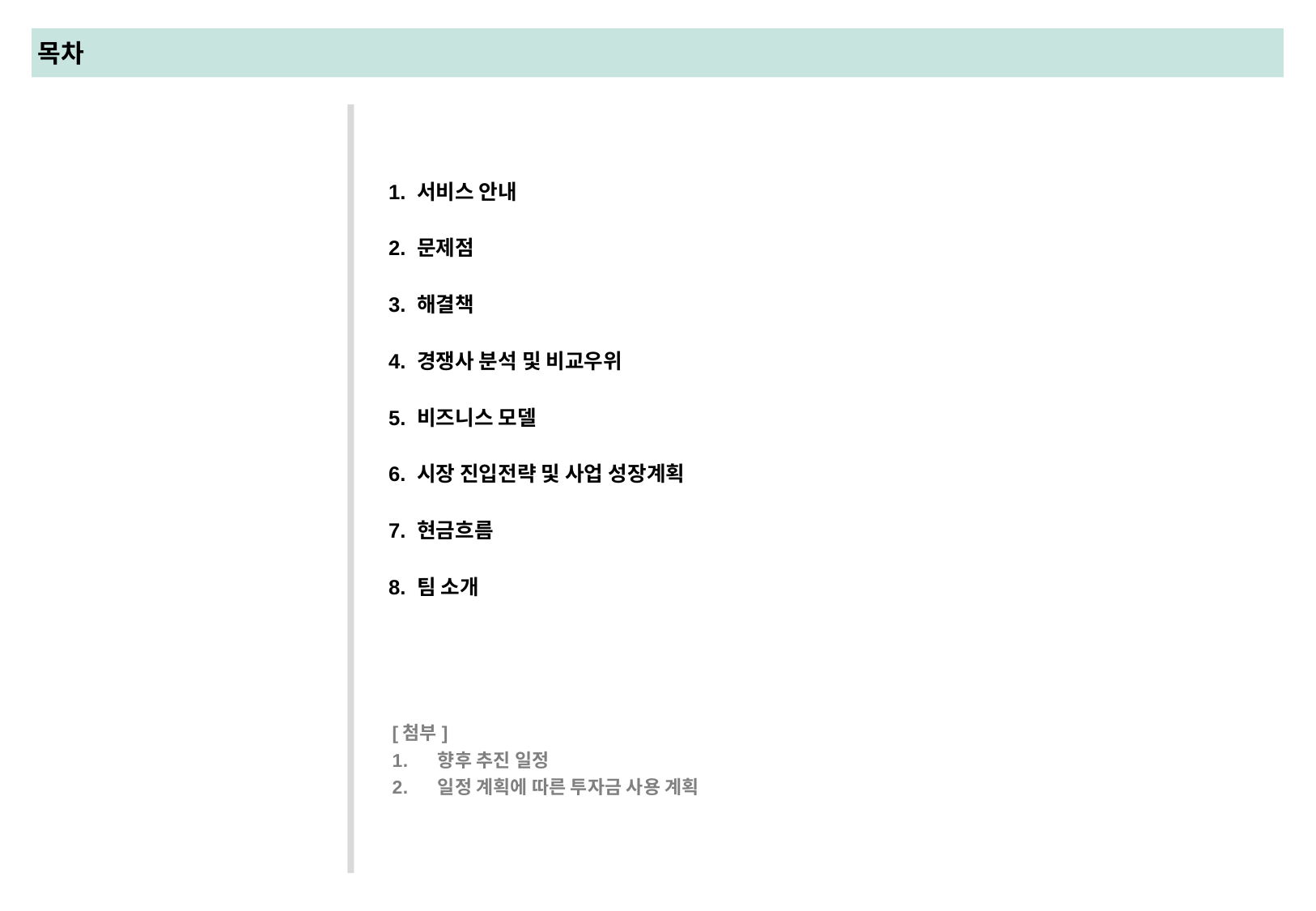

# 목차

1. 서비스 안내

2. 문제점

3. 해결책

4. 경쟁사 분석 및 비교우위

5. 비즈니스 모델

6. 시장 진입전략 및 사업 성장계획

7. 현금흐름

8. 팀 소개
[첨부]
향후 추진 일정
일정 계획에 따른 투자금 사용 계획
2